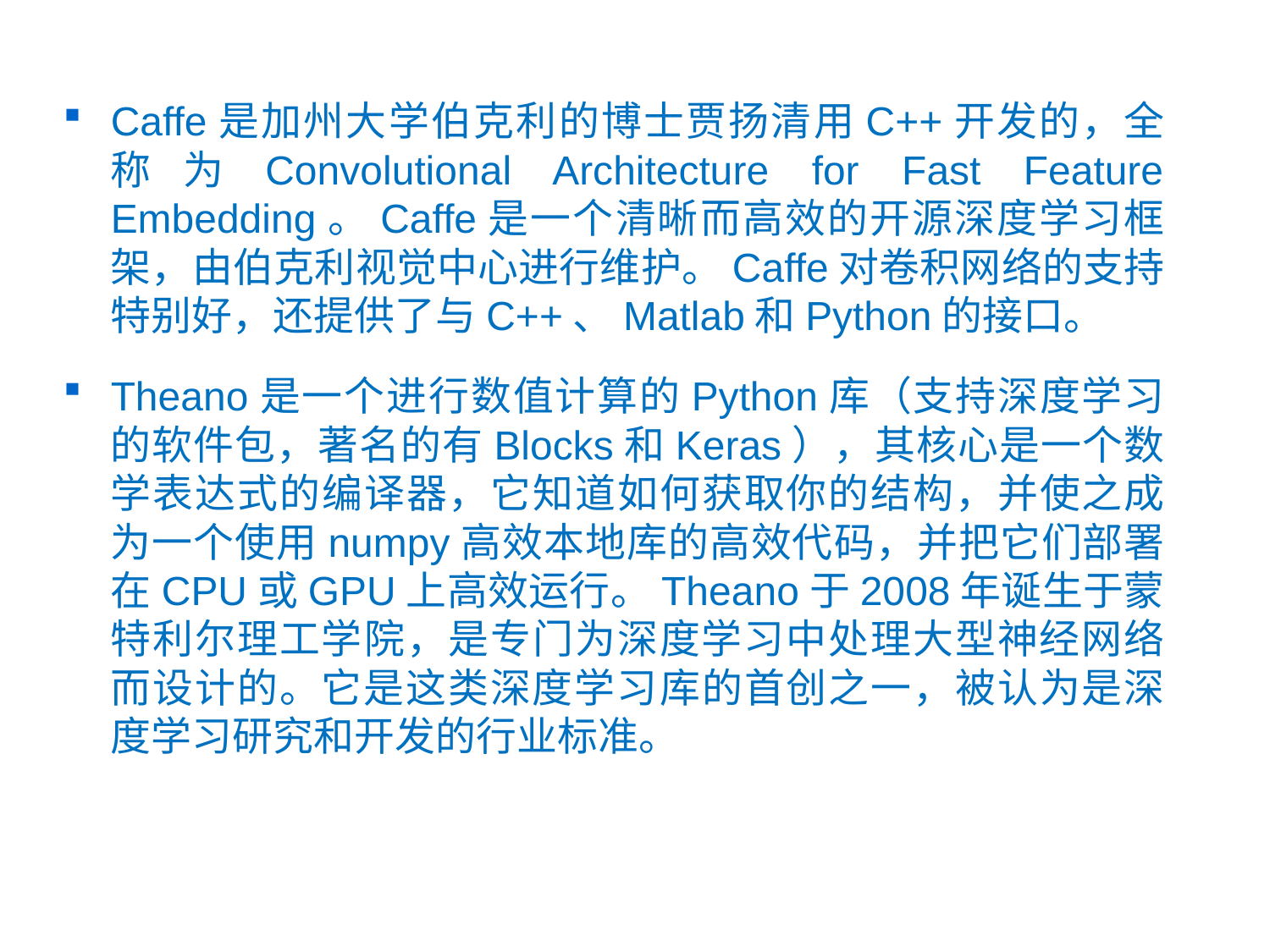

Caffe是加州大学伯克利的博士贾扬清用C++开发的，全称为Convolutional Architecture for Fast Feature Embedding。Caffe是一个清晰而高效的开源深度学习框架，由伯克利视觉中心进行维护。Caffe对卷积网络的支持特别好，还提供了与C++、Matlab和Python的接口。
Theano是一个进行数值计算的Python库（支持深度学习的软件包，著名的有Blocks和Keras），其核心是一个数学表达式的编译器，它知道如何获取你的结构，并使之成为一个使用numpy高效本地库的高效代码，并把它们部署在CPU或GPU上高效运行。Theano于2008年诞生于蒙特利尔理工学院，是专门为深度学习中处理大型神经网络而设计的。它是这类深度学习库的首创之一，被认为是深度学习研究和开发的行业标准。